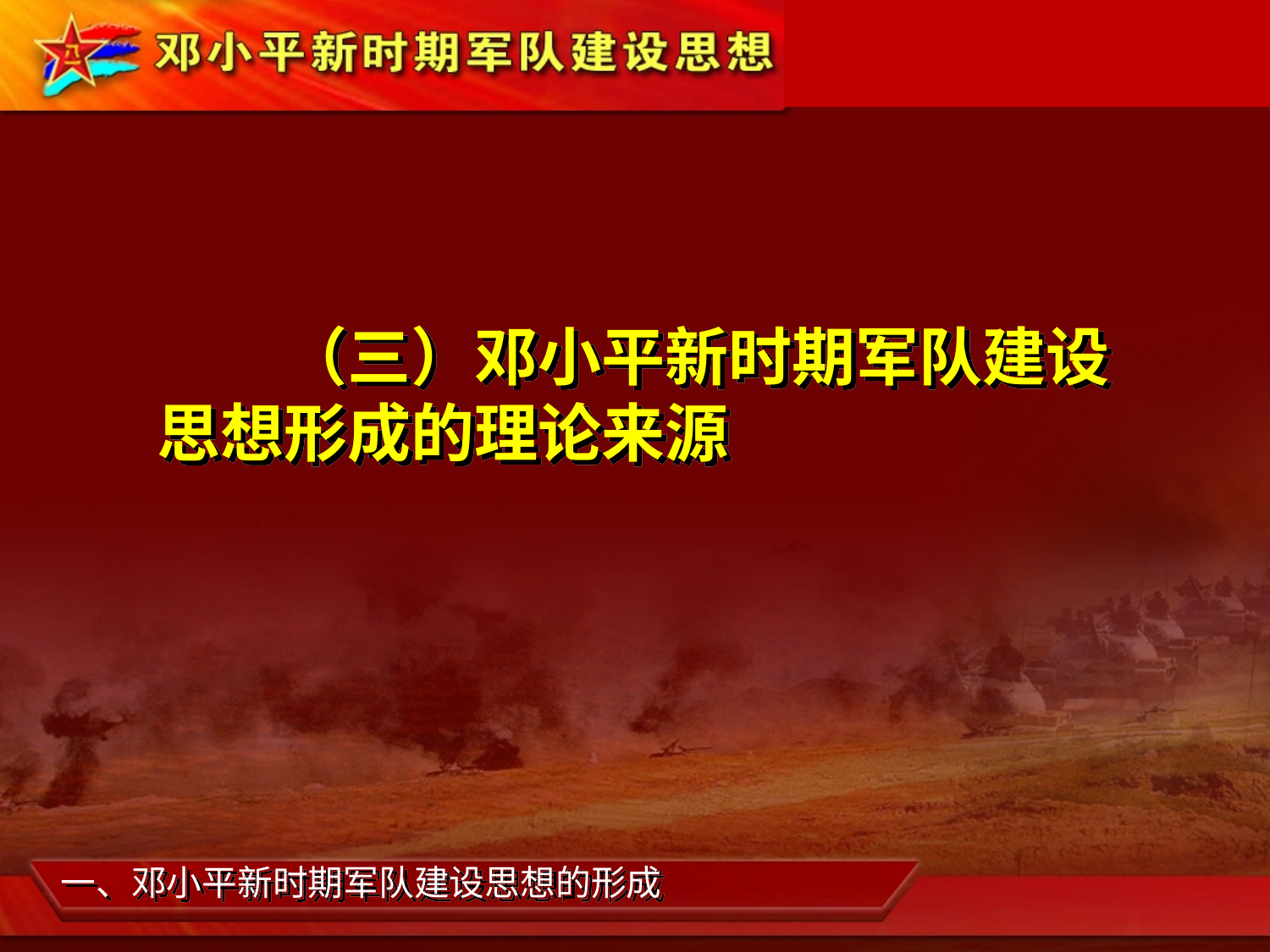

（三）邓小平新时期军队建设思想形成的理论来源
一、邓小平新时期军队建设思想的形成